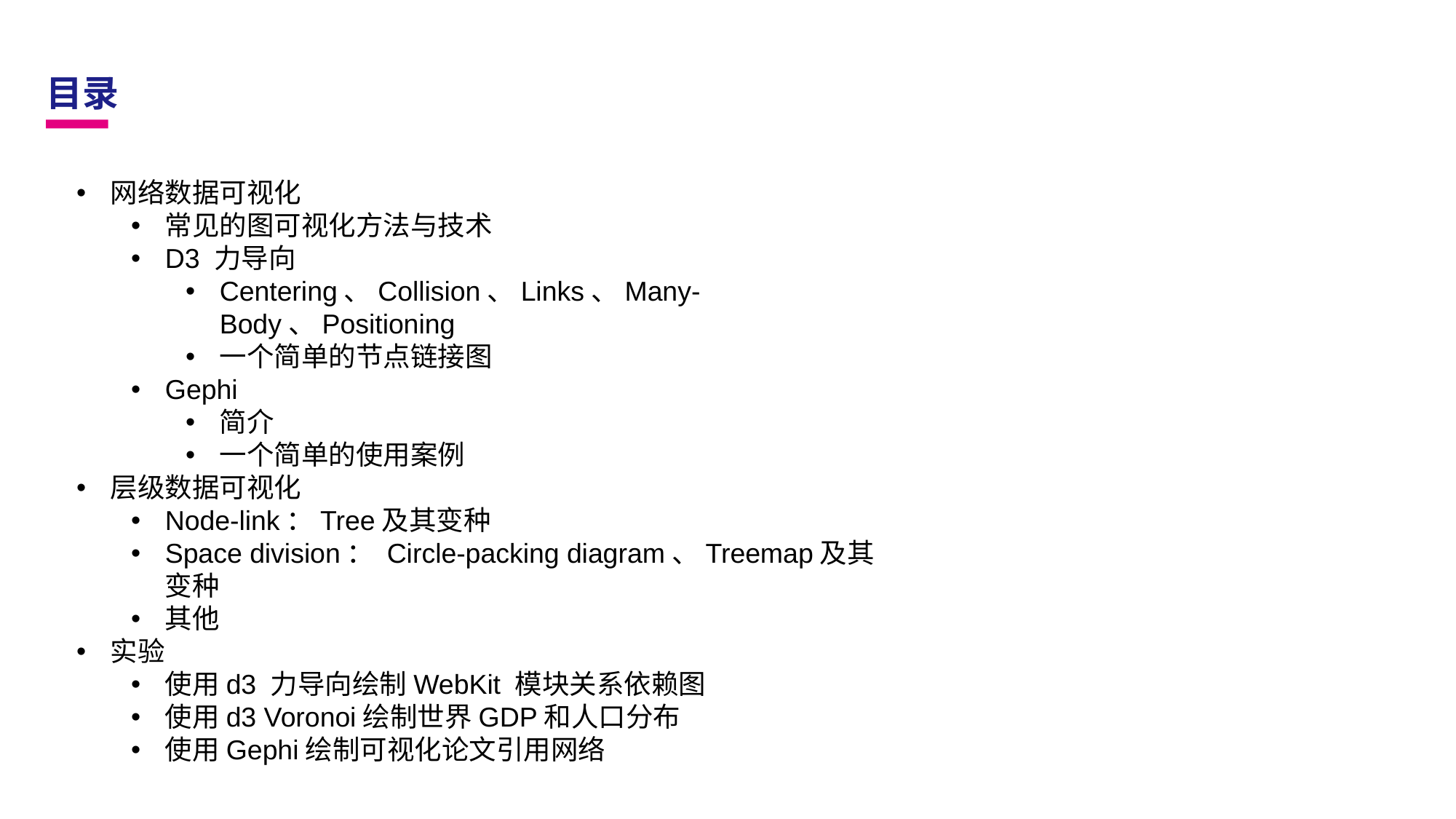

目录

网络数据可视化
常见的图可视化方法与技术
D3 力导向
Centering、Collision、Links、Many-Body、Positioning
一个简单的节点链接图
Gephi
简介
一个简单的使用案例
层级数据可视化
Node-link：Tree及其变种
Space division： Circle-packing diagram、Treemap及其变种
其他
实验
使用d3 力导向绘制WebKit 模块关系依赖图
使用d3 Voronoi绘制世界GDP和人口分布
使用Gephi绘制可视化论文引用网络